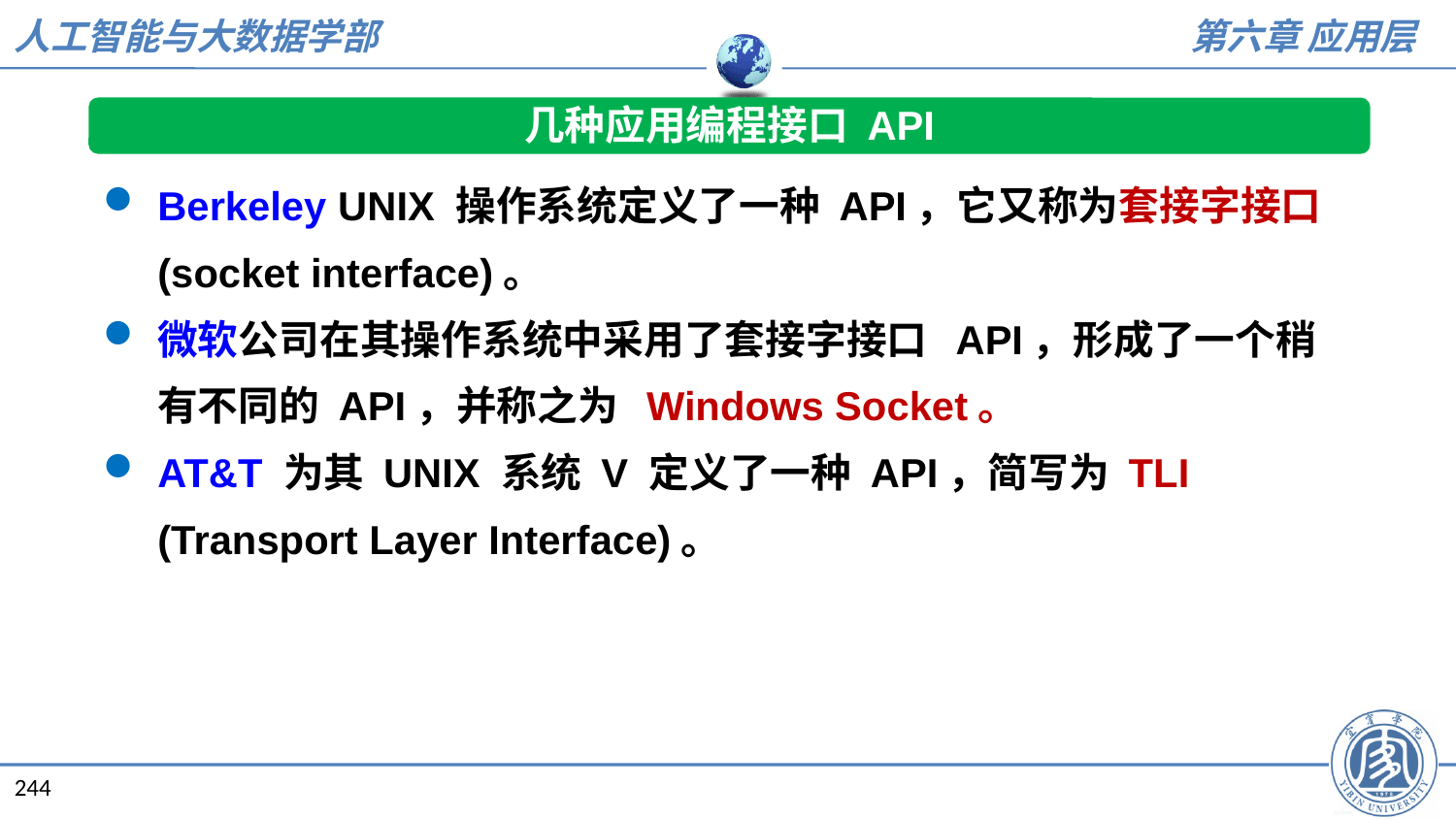

几种应用编程接口 API

Berkeley UNIX 操作系统定义了一种 API，它又称为套接字接口 (socket interface)。
微软公司在其操作系统中采用了套接字接口  API，形成了一个稍有不同的 API，并称之为  Windows Socket。
AT&T 为其 UNIX 系统 V 定义了一种 API，简写为 TLI (Transport Layer Interface)。
244